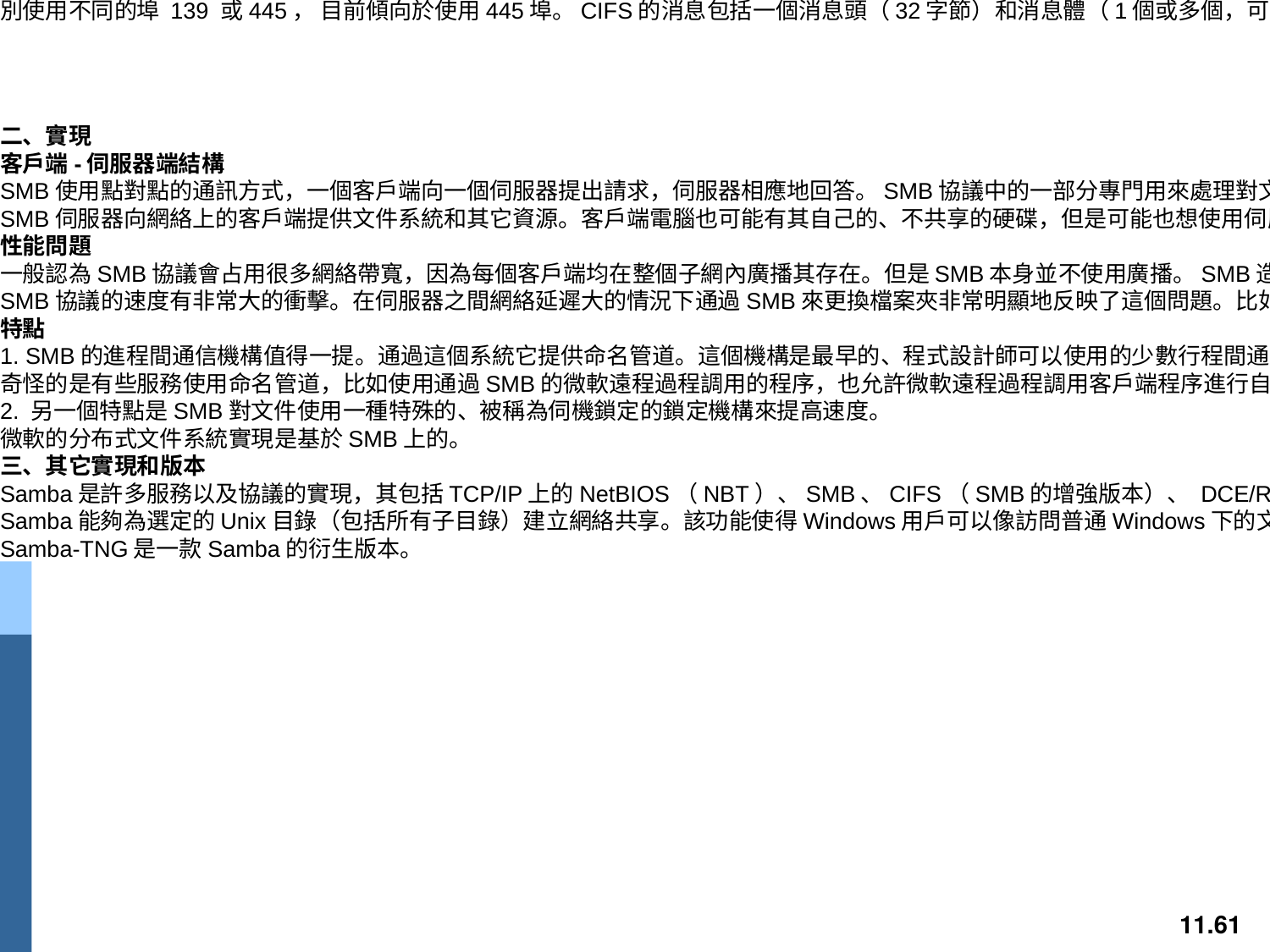

https://kknews.cc/zh-tw/code/oprnlmq.html
冷知識：什麼是SMB/CIFS/Samba2018-08-31 由 田丁醬 發表于程式開發、什麼是SMB/CIFS？SMB（Server Message Block，又稱Common Internet File System（CIFS））是由微軟開發的一種軟體程序級的網絡傳輸協議，主要用來使得一個網絡上的機器共享計算機文件、印表機、串行埠和通訊等資源。它也提供認證的行程間通訊機能。它主要用在裝有Microsoft Windows的機器上，在這樣的機器上被稱為Microsoft Windows Network。經過Unix伺服器廠商重新開發後，它可以用於連接Unix伺服器和Windows客戶機，執行列印和文件共享等任務。CIFS 的消息格式不同與NFS的固定長度格式， 大多數消息體都包含可變長的數據，這帶來一定的協議複雜性。CIFS 消息一般在netbios或Tcp協議層上，
別使用不同的埠 139 或445， 目前傾向於使用445埠。CIFS的消息包括一個消息頭（32字節）和消息體（1個或多個，可變長）。

二、實現
客戶端-伺服器端結構
SMB使用點對點的通訊方式，一個客戶端向一個伺服器提出請求，伺服器相應地回答。SMB協議中的一部分專門用來處理對文件系統的訪問，使得客戶端可以訪問一個文件伺服器。SMB也有行程間通訊的部分。SMB協議尤其適用於局部子網，但是也可以被用來通過全球資訊網來連結不同的子網。Microsoft Windows的文件和印表機分享主要使用這個功能。
SMB伺服器向網絡上的客戶端提供文件系統和其它資源。客戶端電腦也可能有其自己的、不共享的硬碟，但是可能也想使用伺服器上分享的文件系統和印表機。這是SMB為什麼這麼出名和廣泛地被使用的原因。SMB普及的另一個原因是它使用適合NT網域的協議，至少提供基於NT網域式的認證。NT網域協議是一個微軟遠程過程調用服務，幾乎只能被SMB進程間通訊的命名管道使用。幾乎所有SMB伺服器的實現使用NT網域來認證用戶是否可以訪問一個資源。
性能問題
一般認為SMB協議會占用很多網絡帶寬，因為每個客戶端均在整個子網內廣播其存在。但是SMB本身並不使用廣播。SMB造成的廣播問題實際上是NetBIOS的服務定位協議造成的。一般來說Microsoft Windows伺服器使用NetBIOS來協議和定位服務。而NetBIOS則定時向一個特定的伺服器廣播一個服務的存在。對於一個少於20個伺服器的網絡來說這個方式是可行的。但是隨伺服器數目的增加廣播造成的交通會導致問題。通過適當地實現Windows Internet Name Service(WINS)定位協議這個問題可以被緩和。WINS使用更高級的系統來確定和中央化服務需求，但是造成自己的設計和保管網絡的問題。動態DNS是另一個解決方法。微軟本身推薦在微軟的活動目錄環境下使用動態DNS。網絡延遲對SMB協議的速度有非常大的衝擊。在伺服器之間網絡延遲大的情況下通過SMB來更換檔案夾非常明顯地反映了這個問題。比如在通過全球資訊網使用虛擬私人網路時網絡延遲就會比較大，這時使用SMB就很惱人。
特點
1. SMB的進程間通信機構值得一提。通過這個系統它提供命名管道。這個機構是最早的、程式設計師可以使用的少數行程間通訊之一，它繼承客戶端聯繫SMB伺服器時的認證來提供服務。命名管道繼承認證是一個獨特和透明的機構，因此使用Windows API的程式設計師和Windows的用戶均將它看作是自然的。
奇怪的是有些服務使用命名管道，比如使用通過SMB的微軟遠程過程調用的程序，也允許微軟遠程過程調用客戶端程序進行自己的認證，並且由此掩蓋SMB伺服器的認證。但是這個掩蓋只在客戶端程序的認證成功的情況下才生效。
2. 另一個特點是SMB對文件使用一種特殊的、被稱為伺機鎖定的鎖定機構來提高速度。
微軟的分布式文件系統實現是基於SMB上的。
三、其它實現和版本
Samba是許多服務以及協議的實現，其包括TCP/IP上的NetBIOS（NBT）、SMB、CIFS（SMB的增強版本）、 DCE/RPC或者更具體來說MSRPC（網絡鄰居協議套件）、一種 WINS伺服器（也被稱作NetBIOS Name Server（NBNS））、NT 域協議套件（包括NT Domain Logons、Secure Accounts Manager（SAM）資料庫、Local Security Authority（LSA）服務、NT-style列印服務（SPOOLSS）、NTLM以及近來出現的包括一種改進的Kerberos協議與改進的輕型目錄訪問協議（LDAP）在內的Active Directory Logon服務）。以上這些服務以及協議經常被錯誤地歸類為NetBIOS或者SMB。Samba也能夠用於共享印表機。
Samba能夠為選定的Unix目錄（包括所有子目錄）建立網絡共享。該功能使得Windows用戶可以像訪問普通Windows下的文件夾那樣來通過網絡訪問這些Unix目錄。
Samba-TNG是一款Samba的衍生版本。
#